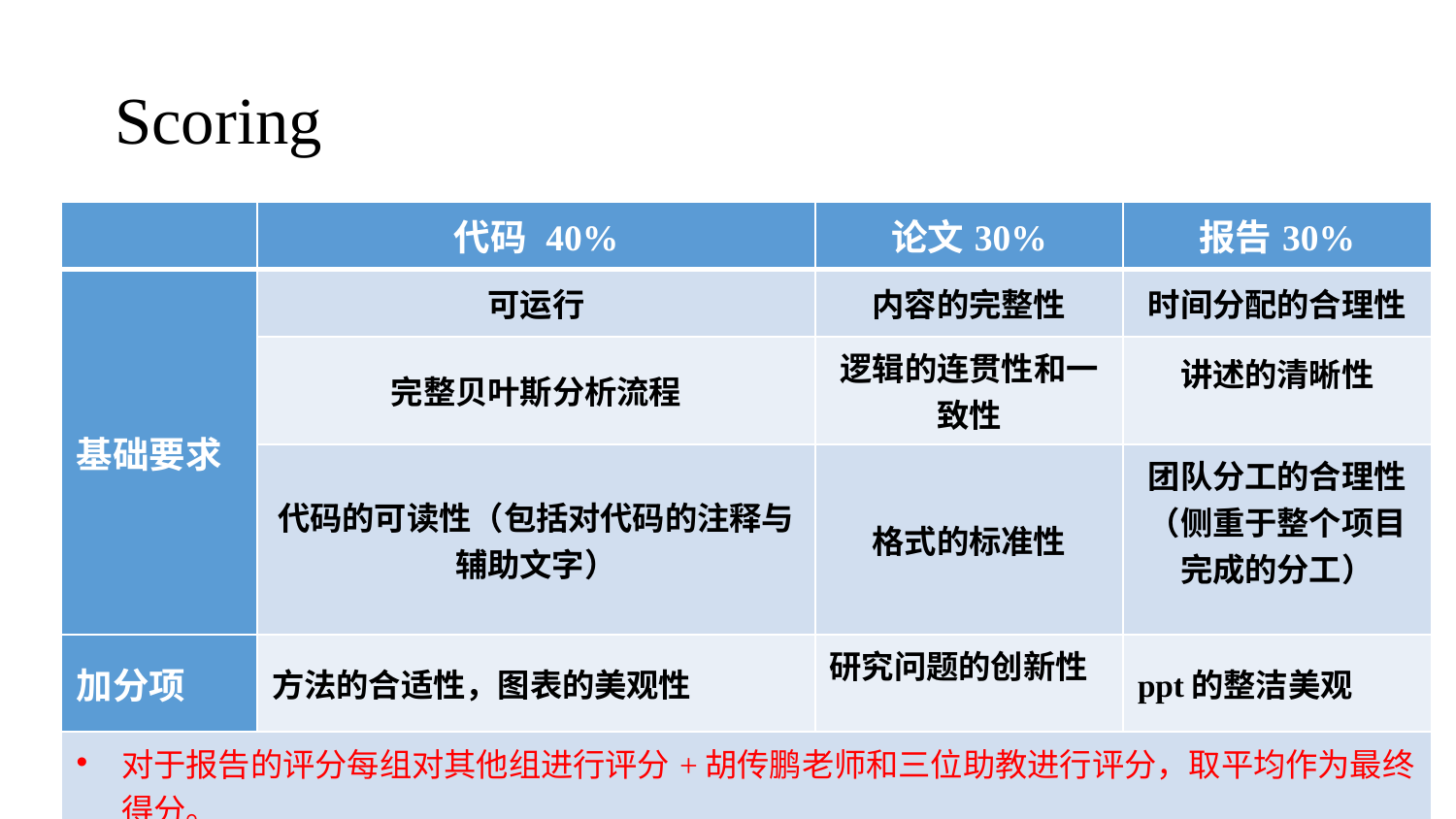

# Scoring
|  | 代码 40% | 论文30% | 报告30% |
| --- | --- | --- | --- |
| 基础要求 | 可运行 | 内容的完整性 | 时间分配的合理性 |
|  | 完整贝叶斯分析流程 | 逻辑的连贯性和一致性 | 讲述的清晰性 |
|  | 代码的可读性（包括对代码的注释与辅助文字） | 格式的标准性 | 团队分工的合理性（侧重于整个项目完成的分工） |
| 加分项 | 方法的合适性，图表的美观性 | 研究问题的创新性 | ppt的整洁美观 |
| 对于报告的评分每组对其他组进行评分+胡传鹏老师和三位助教进行评分，取平均作为最终得分。 对于代码及论文的评分，将由胡传鹏老师和三位助教进行评分，并取平均值作为最终得分。 |  |  |  |